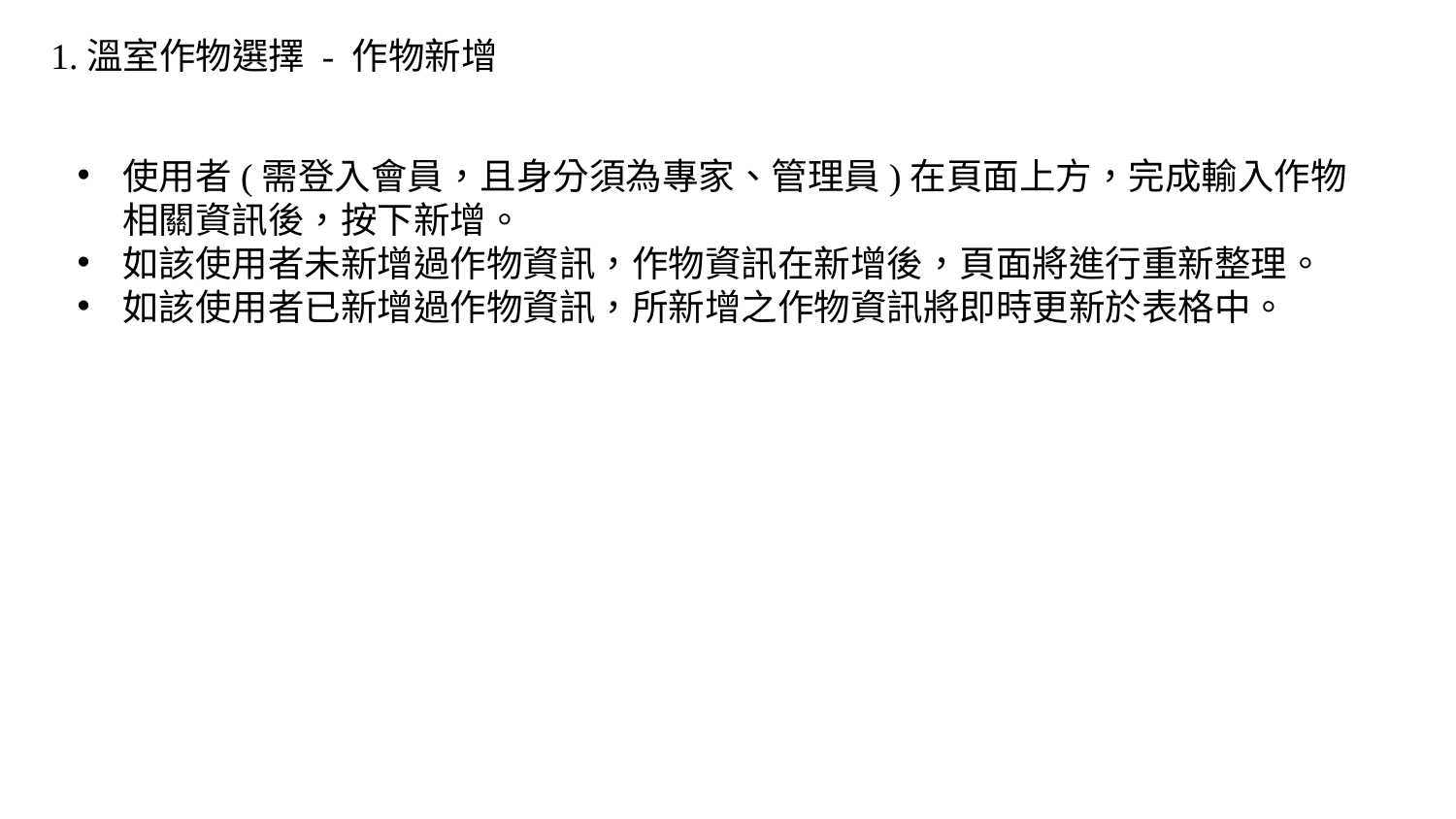

1.溫室作物選擇 - 作物新增
使用者(需登入會員，且身分須為專家、管理員)在頁面上方，完成輸入作物相關資訊後，按下新增。
如該使用者未新增過作物資訊，作物資訊在新增後，頁面將進行重新整理。
如該使用者已新增過作物資訊，所新增之作物資訊將即時更新於表格中。